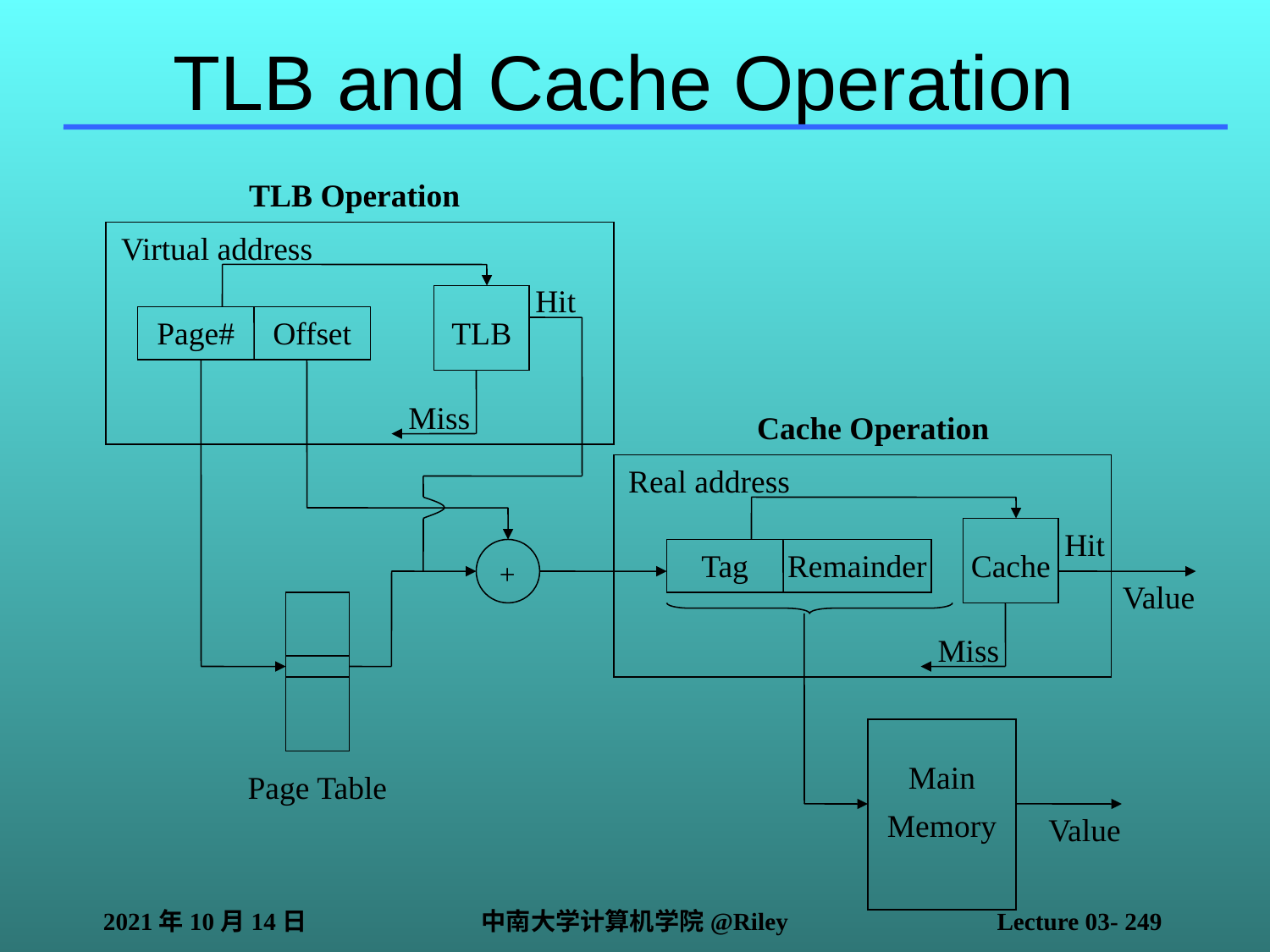

# TLB and Cache Operation

TLB Operation
Virtual address

Hit

Page#

Offset

TLB

Miss
Cache Operation

Real address

Hit

Tag

Remainder

Cache
+

Value

Miss

Main
Memory
Page Table

Value
2021年10月14日
中南大学计算机学院@Riley
Lecture 03- 249